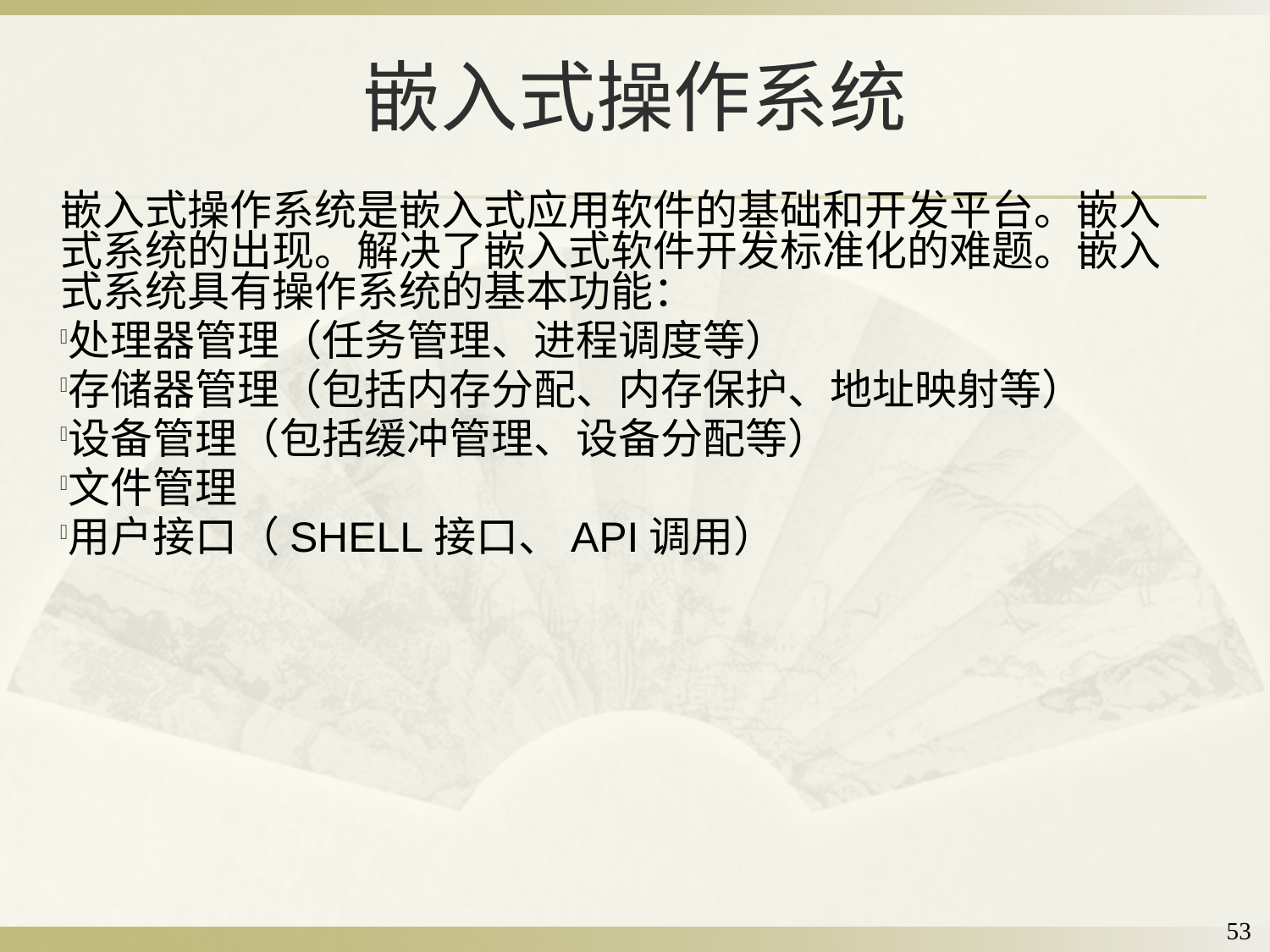

# 嵌入式操作系统
嵌入式操作系统是嵌入式应用软件的基础和开发平台。嵌入式系统的出现。解决了嵌入式软件开发标准化的难题。嵌入式系统具有操作系统的基本功能：
处理器管理（任务管理、进程调度等）
存储器管理（包括内存分配、内存保护、地址映射等）
设备管理（包括缓冲管理、设备分配等）
文件管理
用户接口（SHELL接口、API调用）